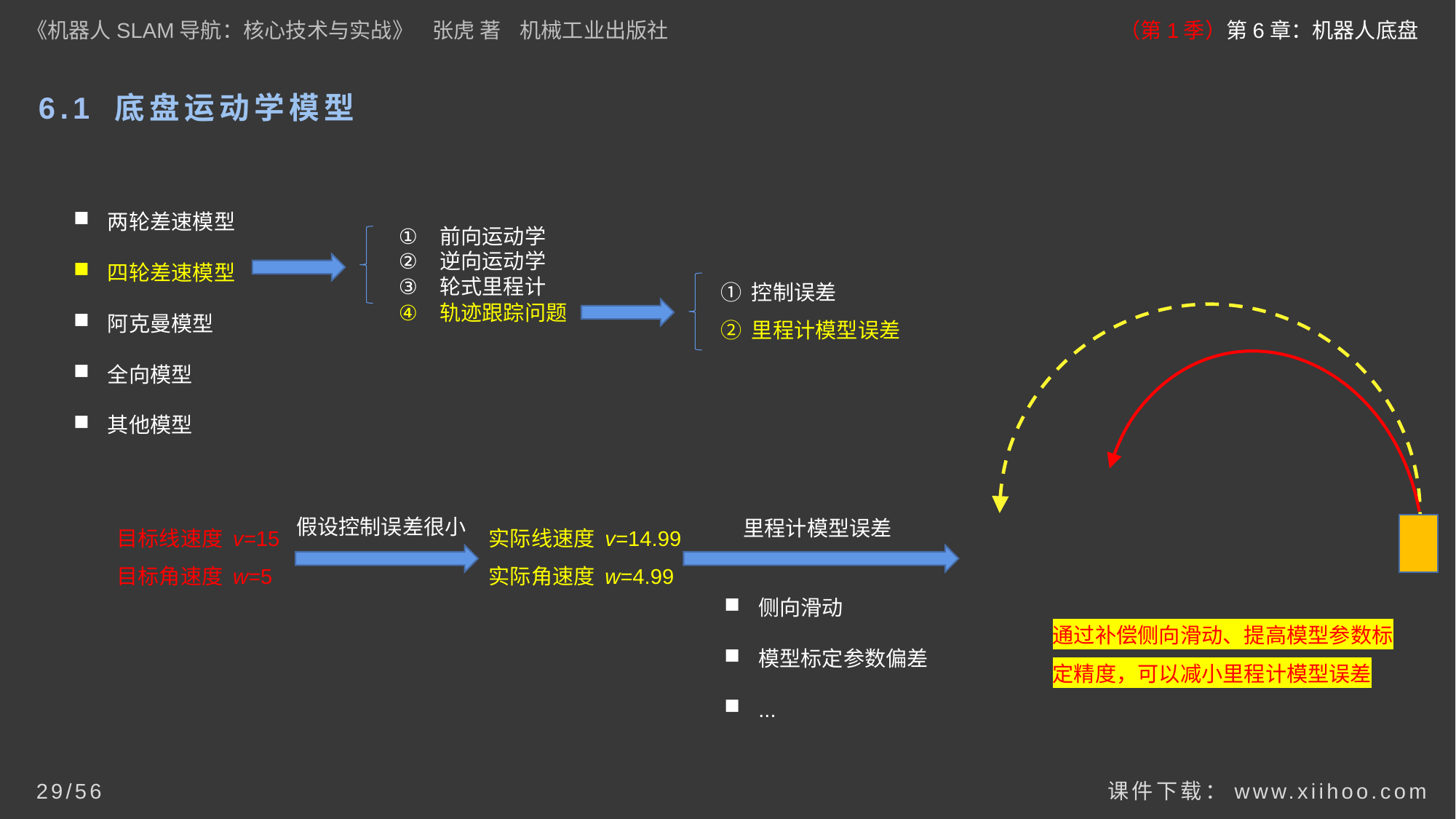

《机器人SLAM导航：核心技术与实战》    张虎 著    机械工业出版社
（第1季）第6章：机器人底盘
# 6.1 底盘运动学模型
两轮差速模型
四轮差速模型
阿克曼模型
全向模型
其他模型
前向运动学
逆向运动学
轮式里程计
轨迹跟踪问题

① 控制误差
② 里程计模型误差

假设控制误差很小
里程计模型误差
目标线速度 v=15
目标角速度 w=5
实际线速度 v=14.99
实际角速度 w=4.99

侧向滑动
模型标定参数偏差
...
通过补偿侧向滑动、提高模型参数标定精度，可以减小里程计模型误差
课件下载：www.xiihoo.com
29/56